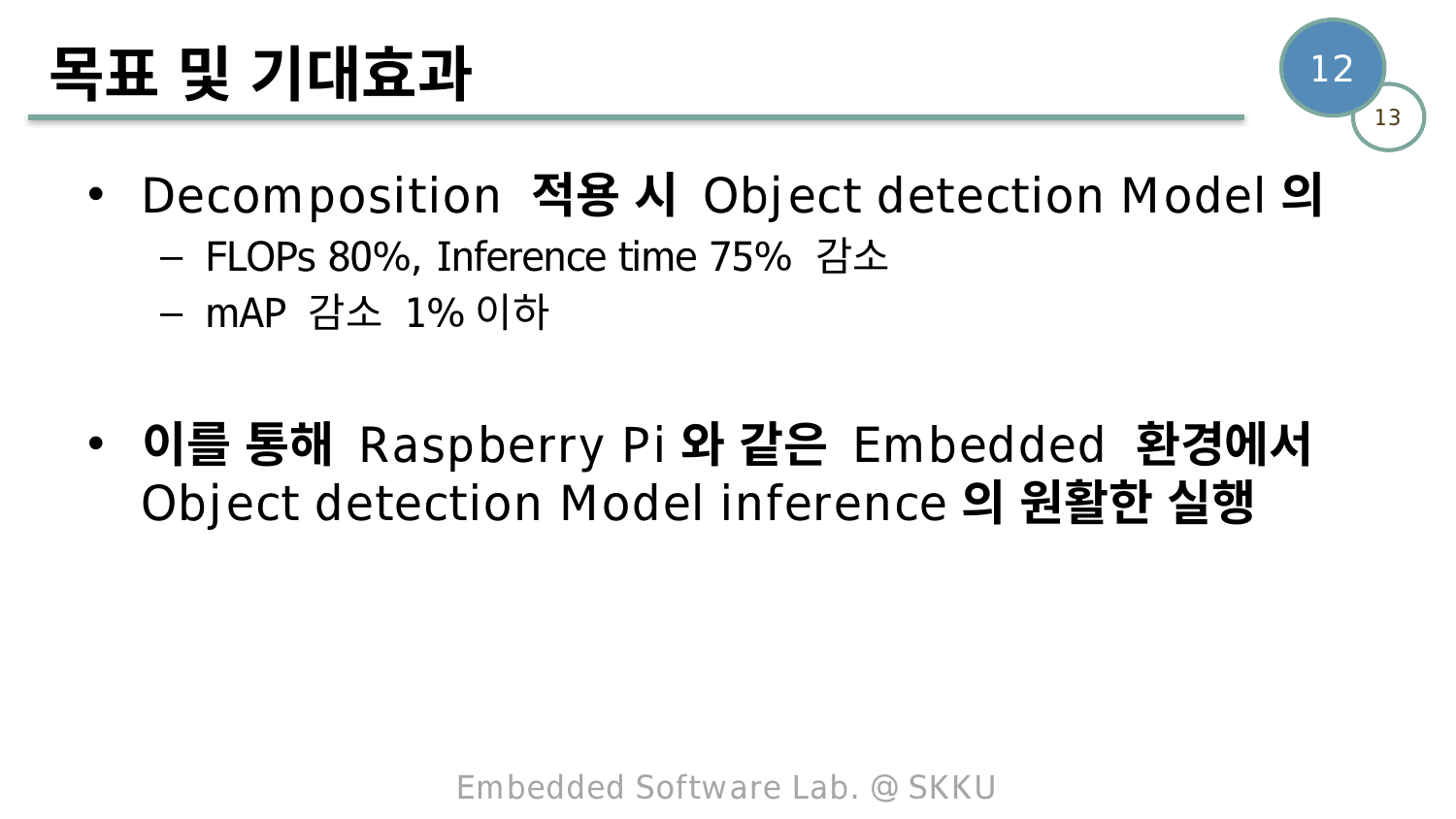

# 목표 및 기대효과
Decomposition 적용 시 Object detection Model의
FLOPs 80%, Inference time 75% 감소
mAP 감소 1%이하

이를 통해 Raspberry Pi와 같은 Embedded 환경에서 Object detection Model inference의 원활한 실행